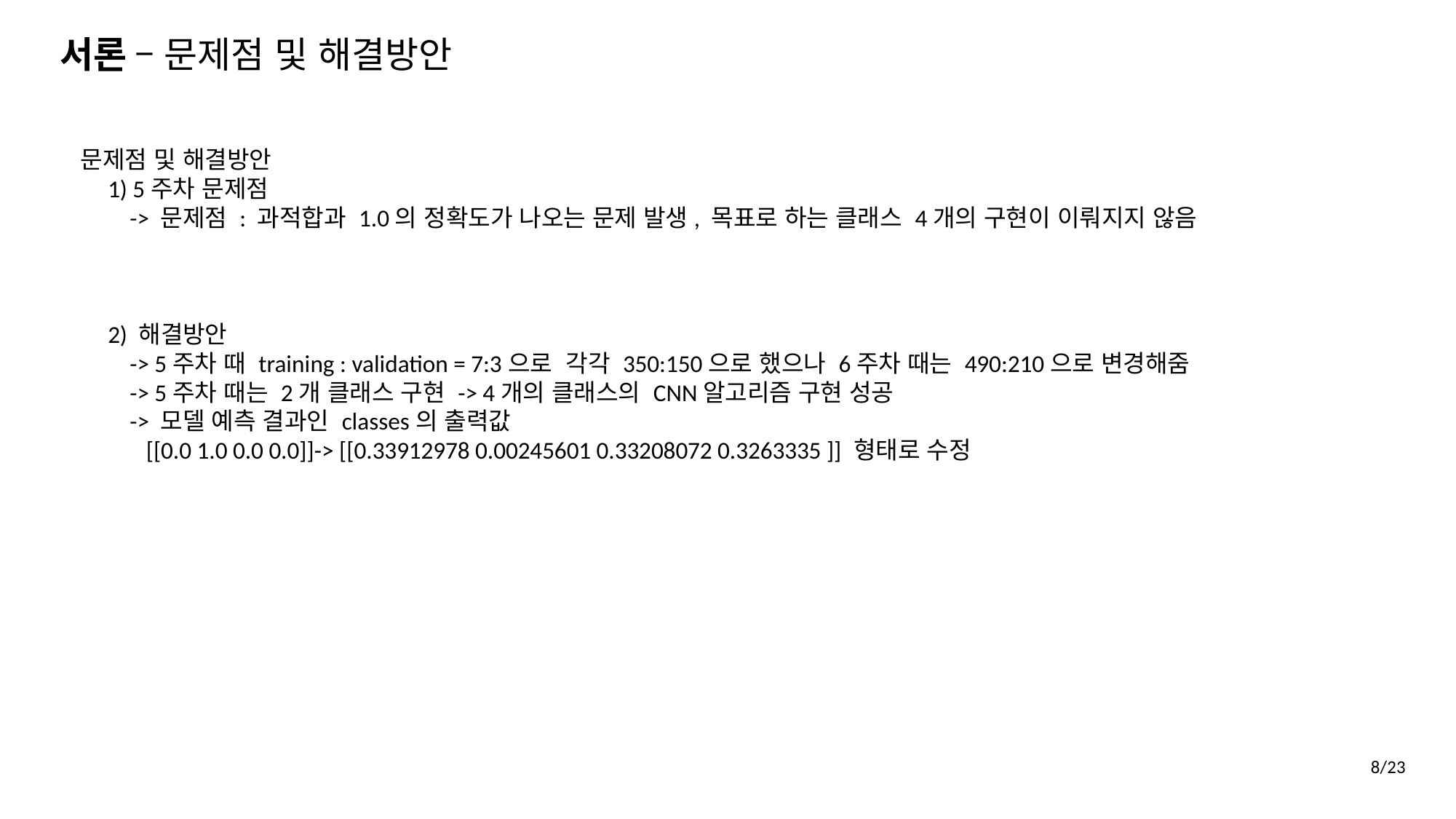

서론 – 문제점 및 해결방안
문제점 및 해결방안
     1) 5주차 문제점
         -> 문제점 : 과적합과 1.0의 정확도가 나오는 문제 발생, 목표로 하는 클래스 4개의 구현이 이뤄지지 않음

     2) 해결방안
         -> 5주차 때 training : validation = 7:3으로  각각 350:150으로 했으나 6주차 때는 490:210으로 변경해줌
         -> 5주차 때는 2개 클래스 구현 -> 4개의 클래스의 CNN알고리즘 구현 성공
         -> 모델 예측 결과인 classes의 출력값
            [[0.0 1.0 0.0 0.0]]-> [[0.33912978 0.00245601 0.33208072 0.3263335 ]] 형태로 수정

8/23